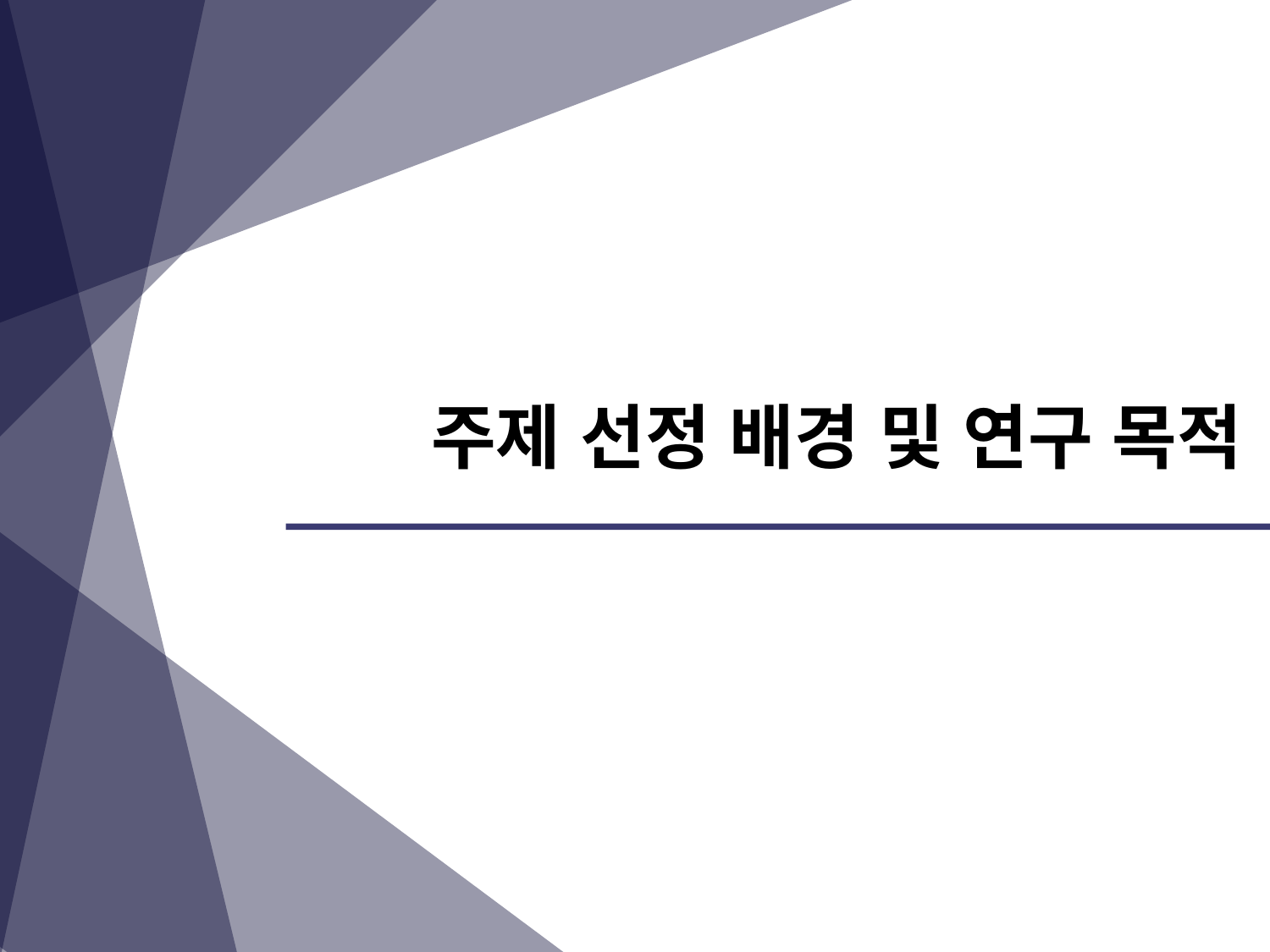

# 주제 선정 배경 및 연구 목적